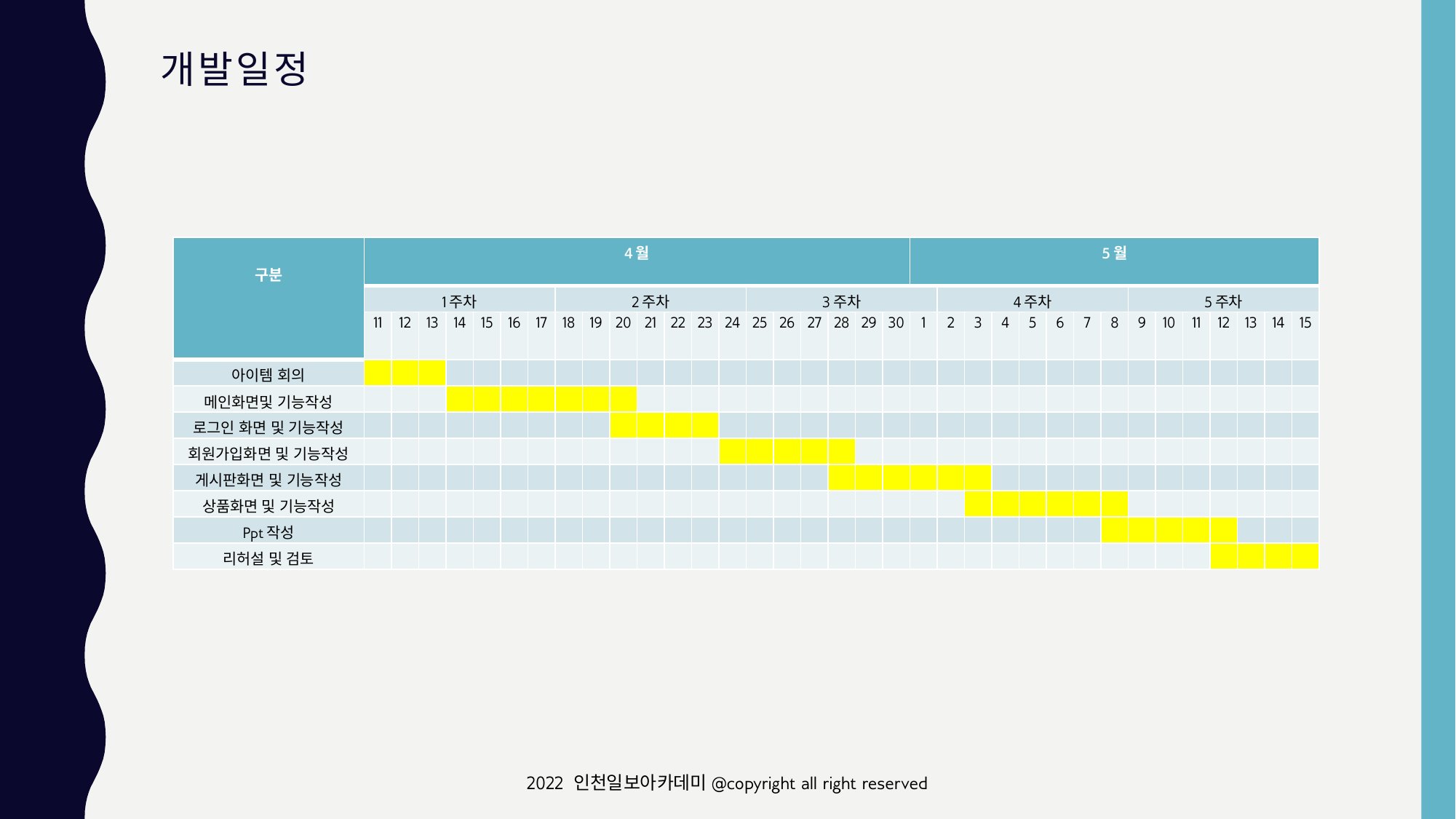

# 개발일정
| 구분 | 4월 |  |  |  |  |  |  |  |  |  |  |  |  |  |  |  |  |  |  |  | 5월 |  |  |  |  |  |  |  |  |  |  |  |  |  |  |
| --- | --- | --- | --- | --- | --- | --- | --- | --- | --- | --- | --- | --- | --- | --- | --- | --- | --- | --- | --- | --- | --- | --- | --- | --- | --- | --- | --- | --- | --- | --- | --- | --- | --- | --- | --- |
|  | 1주차 |  |  |  |  |  |  | 2주차 |  |  |  |  |  |  | 3주차 |  |  |  |  |  |  | 4주차 |  |  |  |  |  |  | 5주차 |  |  |  |  |  |  |
|  | 11 | 12 | 13 | 14 | 15 | 16 | 17 | 18 | 19 | 20 | 21 | 22 | 23 | 24 | 25 | 26 | 27 | 28 | 29 | 30 | 1 | 2 | 3 | 4 | 5 | 6 | 7 | 8 | 9 | 10 | 11 | 12 | 13 | 14 | 15 |
| 아이템 회의 |  |  |  |  |  |  |  |  |  |  |  |  |  |  |  |  |  |  |  |  |  |  |  |  |  |  |  |  |  |  |  |  |  |  |  |
| 메인화면및 기능작성 |  |  |  |  |  |  |  |  |  |  |  |  |  |  |  |  |  |  |  |  |  |  |  |  |  |  |  |  |  |  |  |  |  |  |  |
| 로그인 화면 및 기능작성 |  |  |  |  |  |  |  |  |  |  |  |  |  |  |  |  |  |  |  |  |  |  |  |  |  |  |  |  |  |  |  |  |  |  |  |
| 회원가입화면 및 기능작성 |  |  |  |  |  |  |  |  |  |  |  |  |  |  |  |  |  |  |  |  |  |  |  |  |  |  |  |  |  |  |  |  |  |  |  |
| 게시판화면 및 기능작성 |  |  |  |  |  |  |  |  |  |  |  |  |  |  |  |  |  |  |  |  |  |  |  |  |  |  |  |  |  |  |  |  |  |  |  |
| 상품화면 및 기능작성 |  |  |  |  |  |  |  |  |  |  |  |  |  |  |  |  |  |  |  |  |  |  |  |  |  |  |  |  |  |  |  |  |  |  |  |
| Ppt작성 |  |  |  |  |  |  |  |  |  |  |  |  |  |  |  |  |  |  |  |  |  |  |  |  |  |  |  |  |  |  |  |  |  |  |  |
| 리허설 및 검토 |  |  |  |  |  |  |  |  |  |  |  |  |  |  |  |  |  |  |  |  |  |  |  |  |  |  |  |  |  |  |  |  |  |  |  |
2022 인천일보아카데미@copyright all right reserved